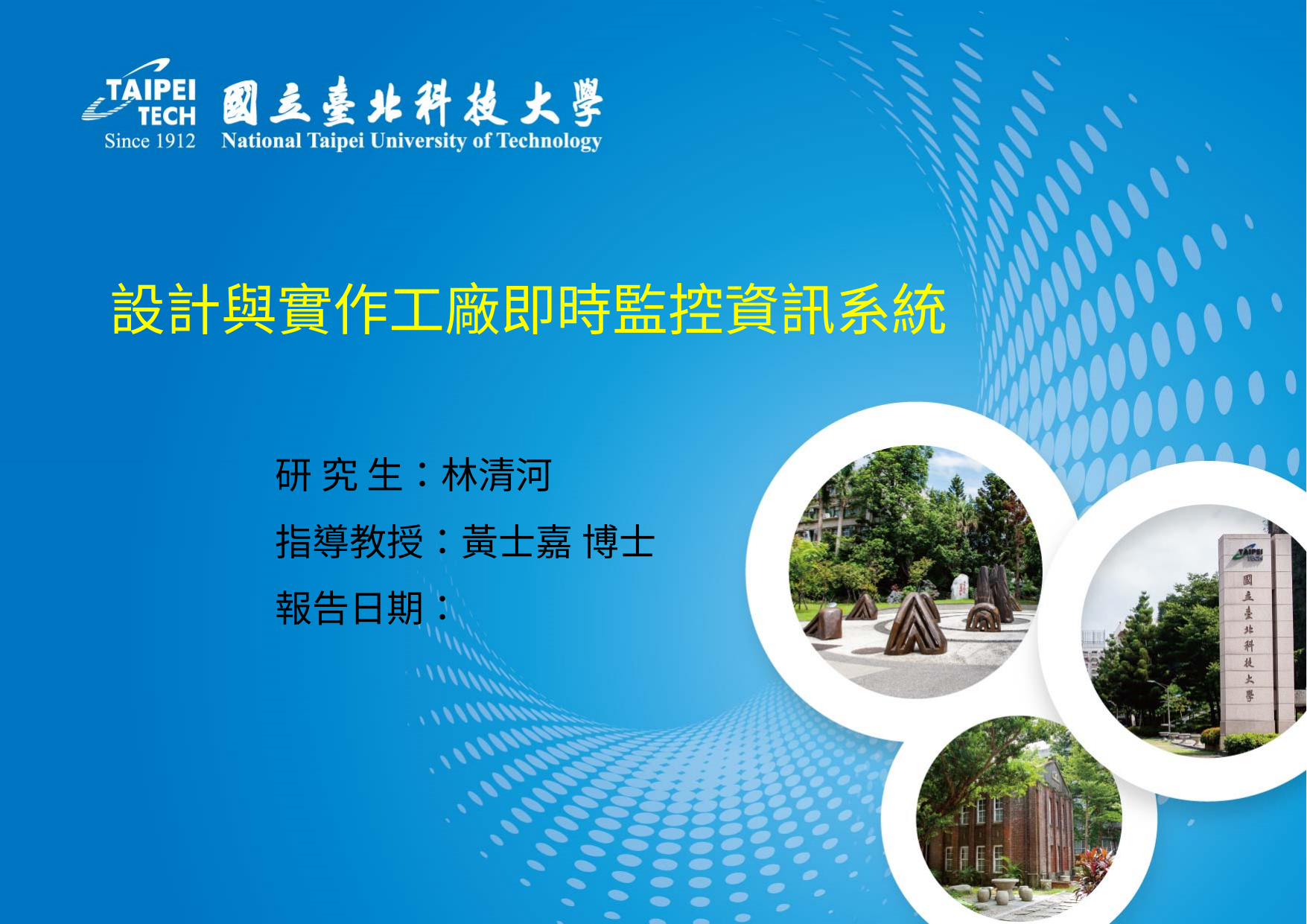

設計與實作工廠即時監控資訊系統
研 究 生：林清河
指導教授：黃士嘉 博士
報告日期：